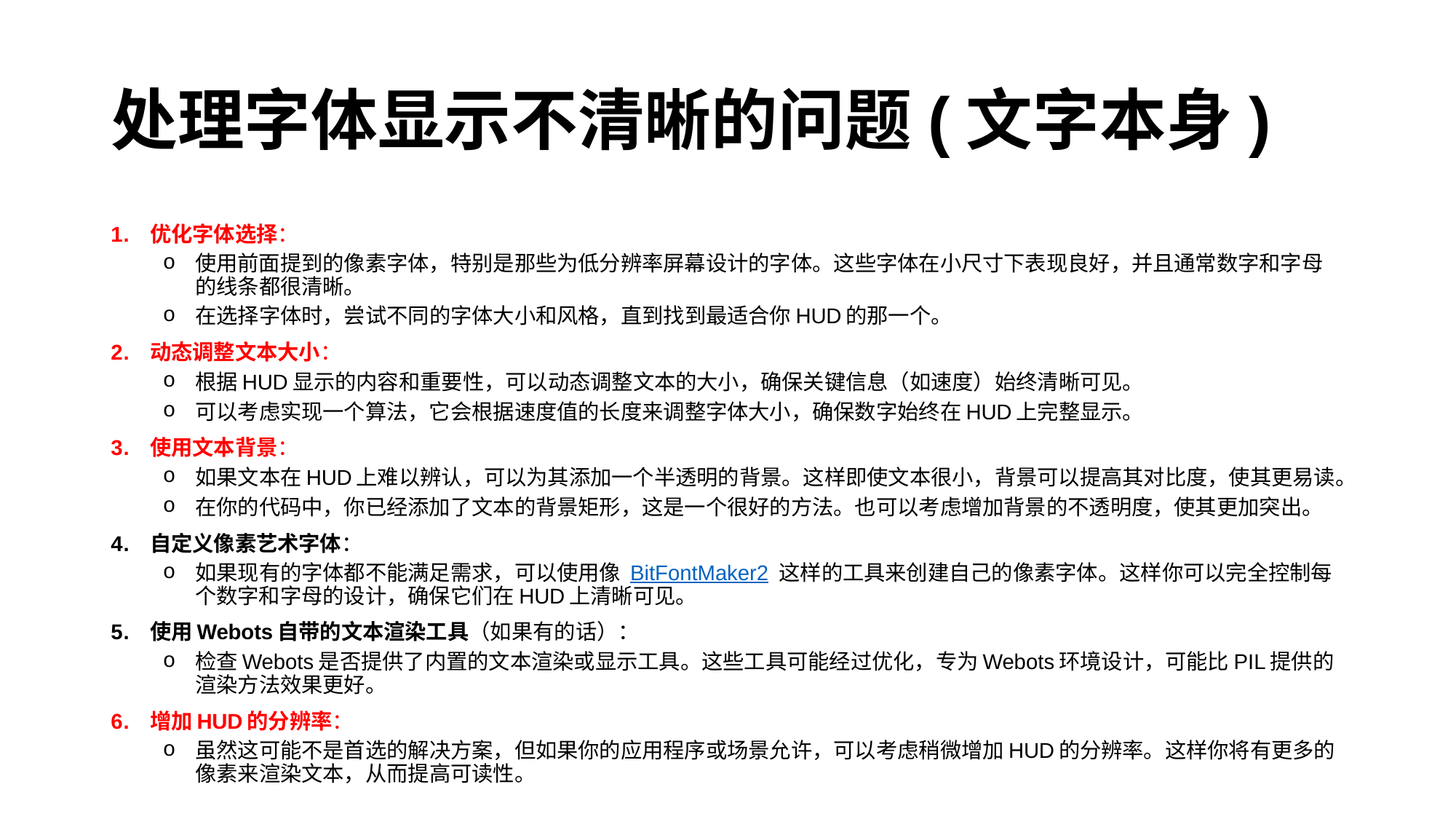

# 处理字体显示不清晰的问题(文字本身)
优化字体选择：
使用前面提到的像素字体，特别是那些为低分辨率屏幕设计的字体。这些字体在小尺寸下表现良好，并且通常数字和字母的线条都很清晰。
在选择字体时，尝试不同的字体大小和风格，直到找到最适合你HUD的那一个。
动态调整文本大小：
根据HUD显示的内容和重要性，可以动态调整文本的大小，确保关键信息（如速度）始终清晰可见。
可以考虑实现一个算法，它会根据速度值的长度来调整字体大小，确保数字始终在HUD上完整显示。
使用文本背景：
如果文本在HUD上难以辨认，可以为其添加一个半透明的背景。这样即使文本很小，背景可以提高其对比度，使其更易读。
在你的代码中，你已经添加了文本的背景矩形，这是一个很好的方法。也可以考虑增加背景的不透明度，使其更加突出。
自定义像素艺术字体：
如果现有的字体都不能满足需求，可以使用像 BitFontMaker2 这样的工具来创建自己的像素字体。这样你可以完全控制每个数字和字母的设计，确保它们在HUD上清晰可见。
使用Webots自带的文本渲染工具（如果有的话）：
检查Webots是否提供了内置的文本渲染或显示工具。这些工具可能经过优化，专为Webots环境设计，可能比PIL提供的渲染方法效果更好。
增加HUD的分辨率：
虽然这可能不是首选的解决方案，但如果你的应用程序或场景允许，可以考虑稍微增加HUD的分辨率。这样你将有更多的像素来渲染文本，从而提高可读性。